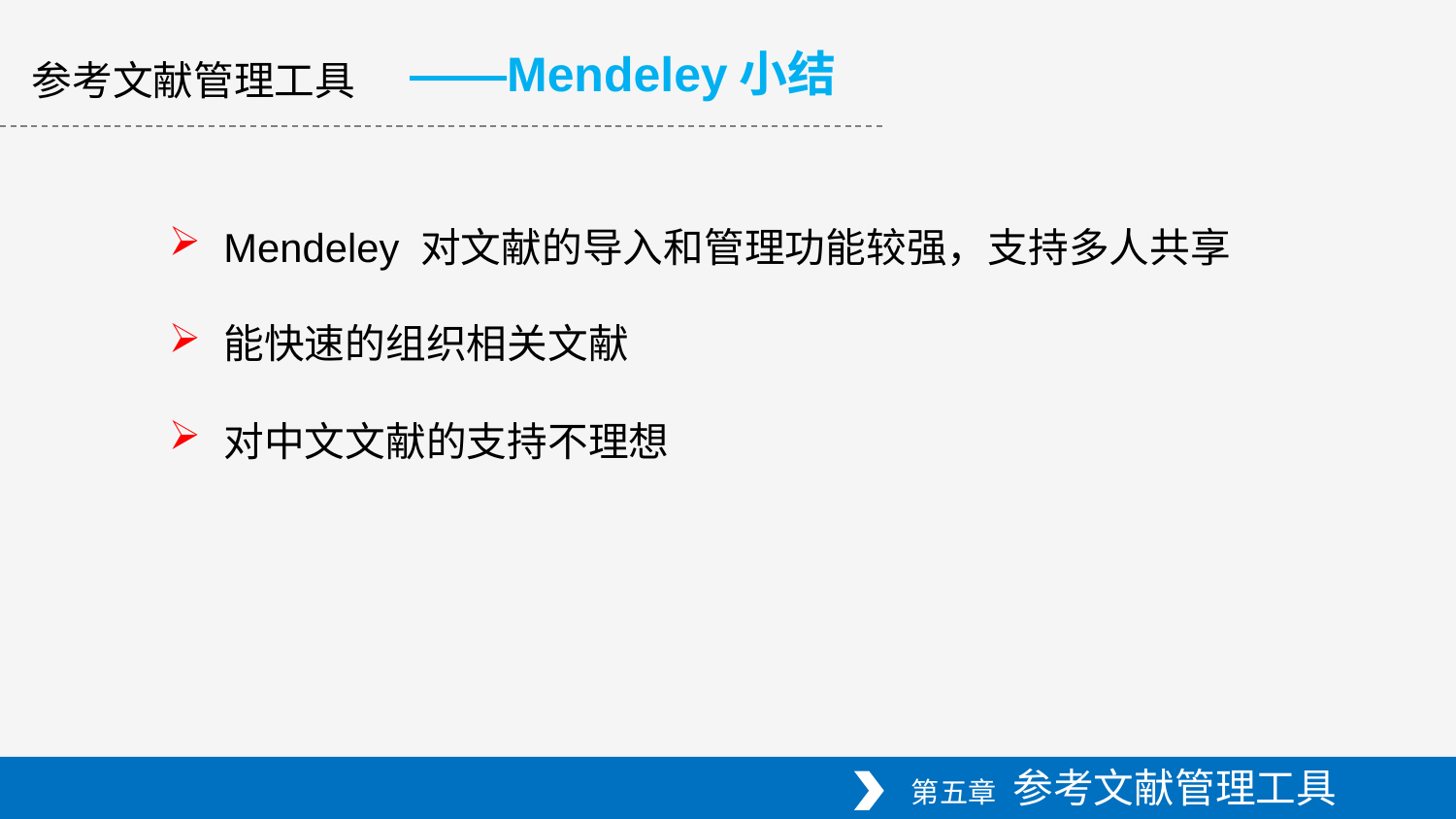

——Mendeley小结
参考文献管理工具
Mendeley 对文献的导入和管理功能较强，支持多人共享

能快速的组织相关文献

对中文文献的支持不理想